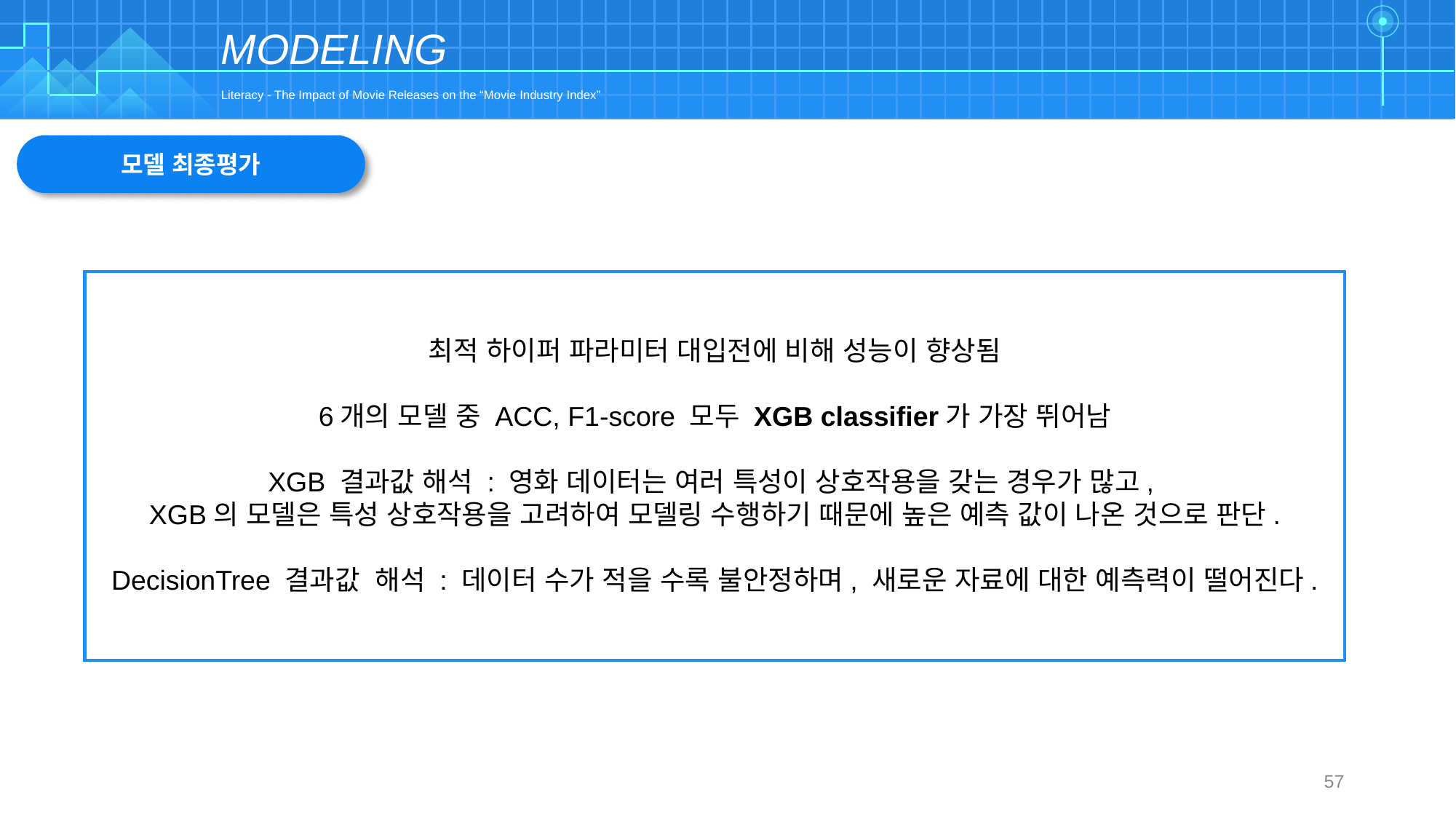

|  |  |  |  |  |  |  |  |  |  |  |  |  |  |  |  |  |  |  |  |  |  |  |  |  |  |  |  |  |  |  |  |  |  |  |  |  |  |  |  |  |  |  |  |  |  |  |  |  |  |  |  |  |  |  |  |  |  |  |  |
| --- | --- | --- | --- | --- | --- | --- | --- | --- | --- | --- | --- | --- | --- | --- | --- | --- | --- | --- | --- | --- | --- | --- | --- | --- | --- | --- | --- | --- | --- | --- | --- | --- | --- | --- | --- | --- | --- | --- | --- | --- | --- | --- | --- | --- | --- | --- | --- | --- | --- | --- | --- | --- | --- | --- | --- | --- | --- | --- | --- |
|  |  |  |  |  |  |  |  |  |  |  |  |  |  |  |  |  |  |  |  |  |  |  |  |  |  |  |  |  |  |  |  |  |  |  |  |  |  |  |  |  |  |  |  |  |  |  |  |  |  |  |  |  |  |  |  |  |  |  |  |
|  |  |  |  |  |  |  |  |  |  |  |  |  |  |  |  |  |  |  |  |  |  |  |  |  |  |  |  |  |  |  |  |  |  |  |  |  |  |  |  |  |  |  |  |  |  |  |  |  |  |  |  |  |  |  |  |  |  |  |  |
|  |  |  |  |  |  |  |  |  |  |  |  |  |  |  |  |  |  |  |  |  |  |  |  |  |  |  |  |  |  |  |  |  |  |  |  |  |  |  |  |  |  |  |  |  |  |  |  |  |  |  |  |  |  |  |  |  |  |  |  |
|  |  |  |  |  |  |  |  |  |  |  |  |  |  |  |  |  |  |  |  |  |  |  |  |  |  |  |  |  |  |  |  |  |  |  |  |  |  |  |  |  |  |  |  |  |  |  |  |  |  |  |  |  |  |  |  |  |  |  |  |

MODELING
Literacy - The Impact of Movie Releases on the “Movie Industry Index”

모델 최종평가

최적 하이퍼 파라미터 대입전에 비해 성능이 향상됨

6개의 모델 중 ACC, F1-score 모두 XGB classifier가 가장 뛰어남

XGB 결과값 해석 : 영화 데이터는 여러 특성이 상호작용을 갖는 경우가 많고,
XGB의 모델은 특성 상호작용을 고려하여 모델링 수행하기 때문에 높은 예측 값이 나온 것으로 판단.

DecisionTree 결과값  해석 : 데이터 수가 적을 수록 불안정하며, 새로운 자료에 대한 예측력이 떨어진다.
57